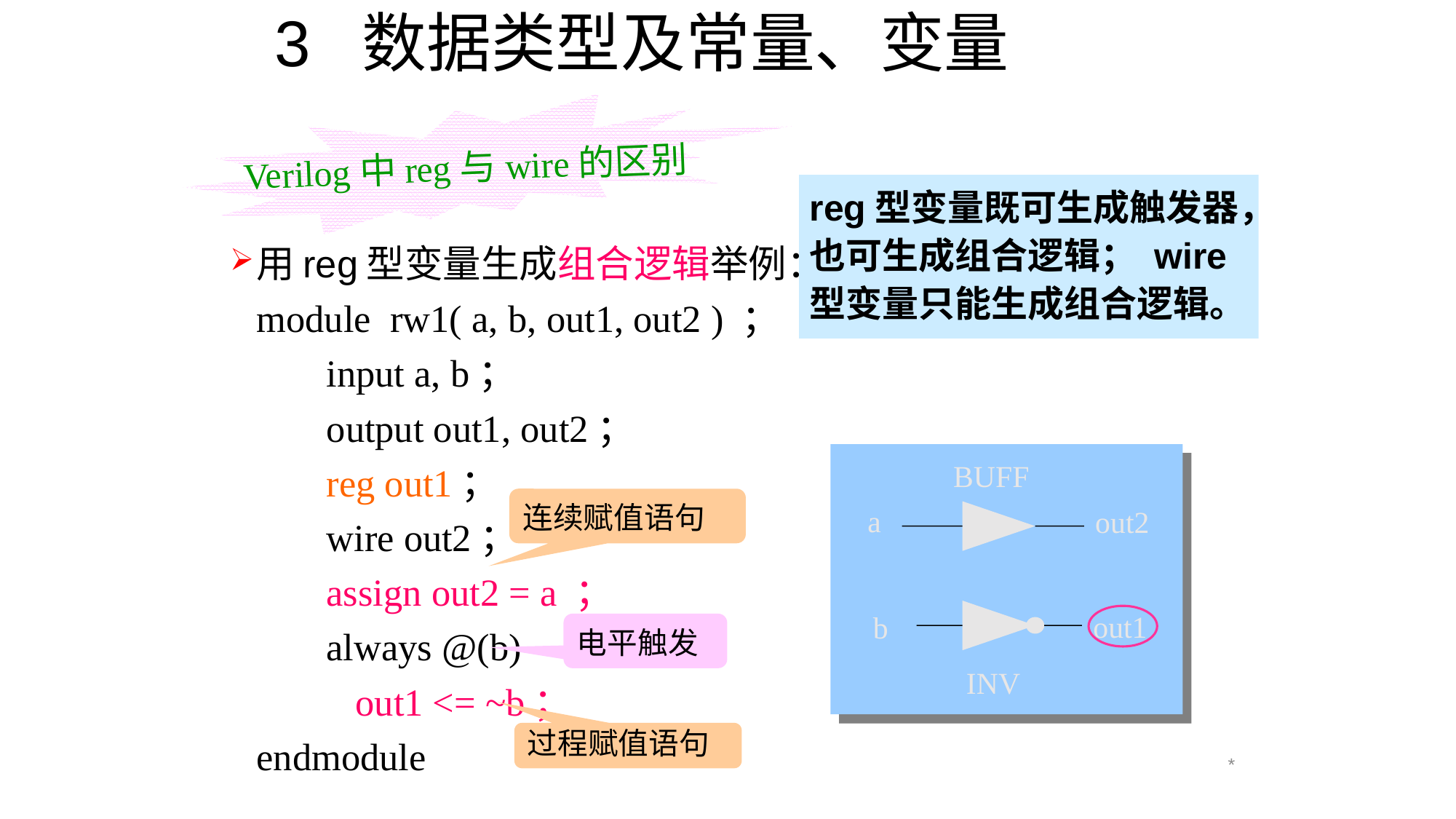

# 3  数据类型及常量、变量
Verilog中reg与wire的区别
reg型变量既可生成触发器，也可生成组合逻辑； wire型变量只能生成组合逻辑。
用reg型变量生成组合逻辑举例：
	module  rw1( a, b, out1, out2 ) ；
          input a, b；
          output out1, out2；
          reg out1；
          wire out2；
          assign out2 = a ；
          always @(b)
             out1 <= ~b；
	endmodule

BUFF

a
out2

out1
b

INV
连续赋值语句

电平触发
过程赋值语句
*